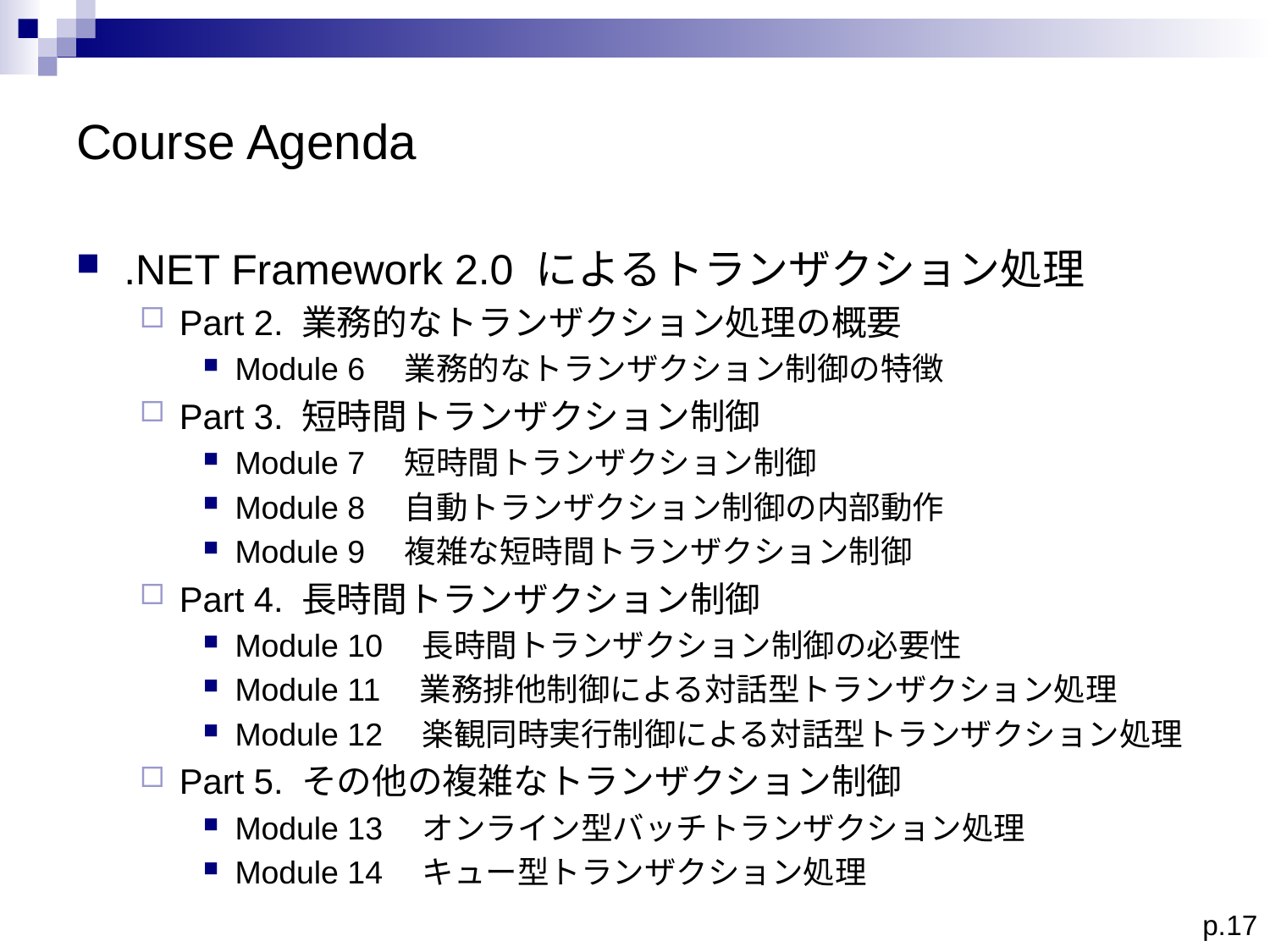

# Course Agenda
.NET Framework 2.0 によるトランザクション処理
Part 2. 業務的なトランザクション処理の概要
Module 6　業務的なトランザクション制御の特徴
Part 3. 短時間トランザクション制御
Module 7　短時間トランザクション制御
Module 8　自動トランザクション制御の内部動作
Module 9　複雑な短時間トランザクション制御
Part 4. 長時間トランザクション制御
Module 10　長時間トランザクション制御の必要性
Module 11　業務排他制御による対話型トランザクション処理
Module 12　楽観同時実行制御による対話型トランザクション処理
Part 5. その他の複雑なトランザクション制御
Module 13　オンライン型バッチトランザクション処理
Module 14　キュー型トランザクション処理